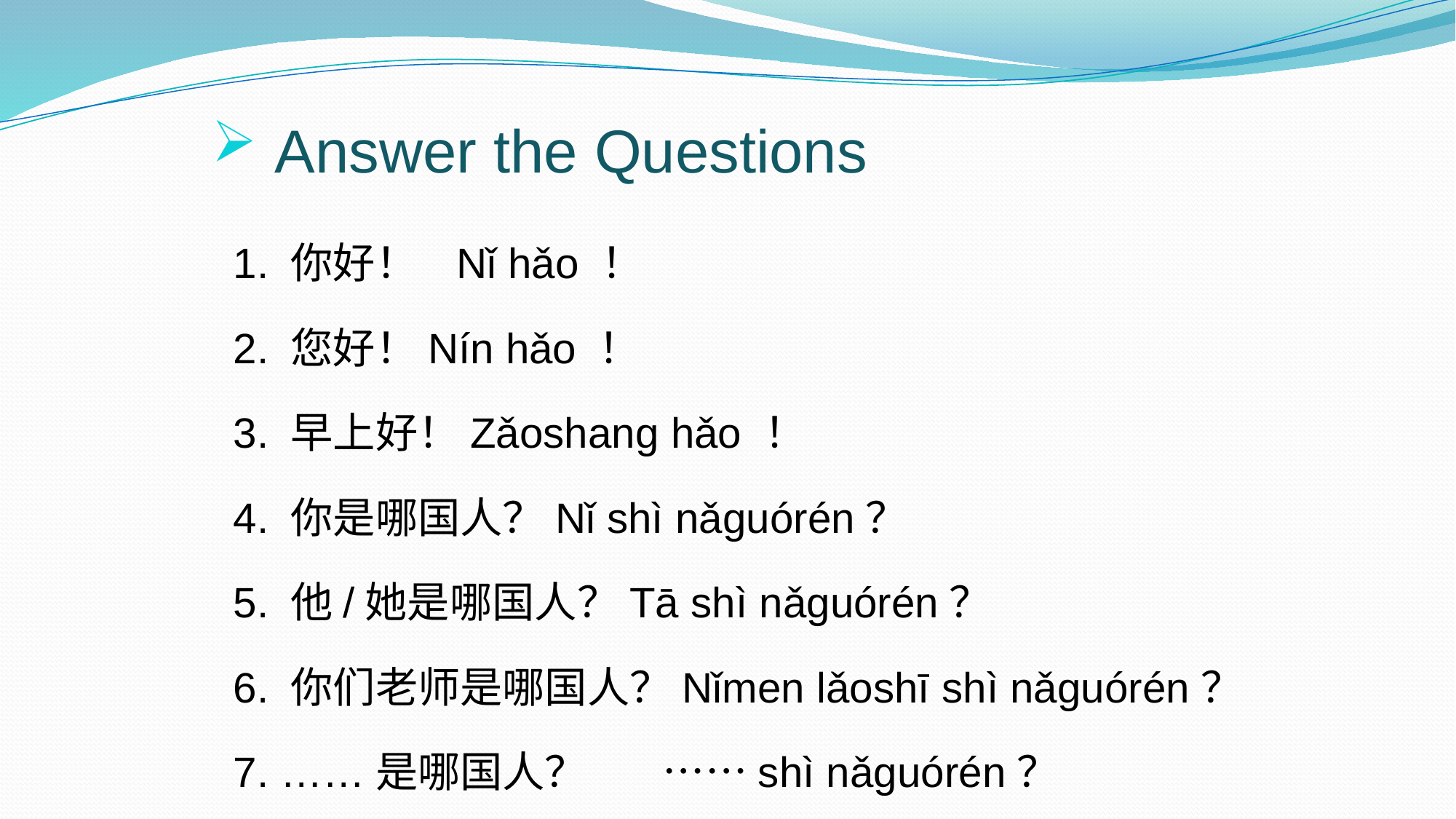

# Answer the Questions
  1. 你好！   Nǐ hǎo ！
  2. 您好！Nín hǎo ！
  3. 早上好！Zǎoshang hǎo ！
  4. 你是哪国人？Nǐ shì nǎguórén？
  5. 他/她是哪国人？Tā shì nǎguórén？
  6. 你们老师是哪国人？Nǐmen lǎoshī shì nǎguórén？
  7. ……是哪国人？        ……shì nǎguórén？